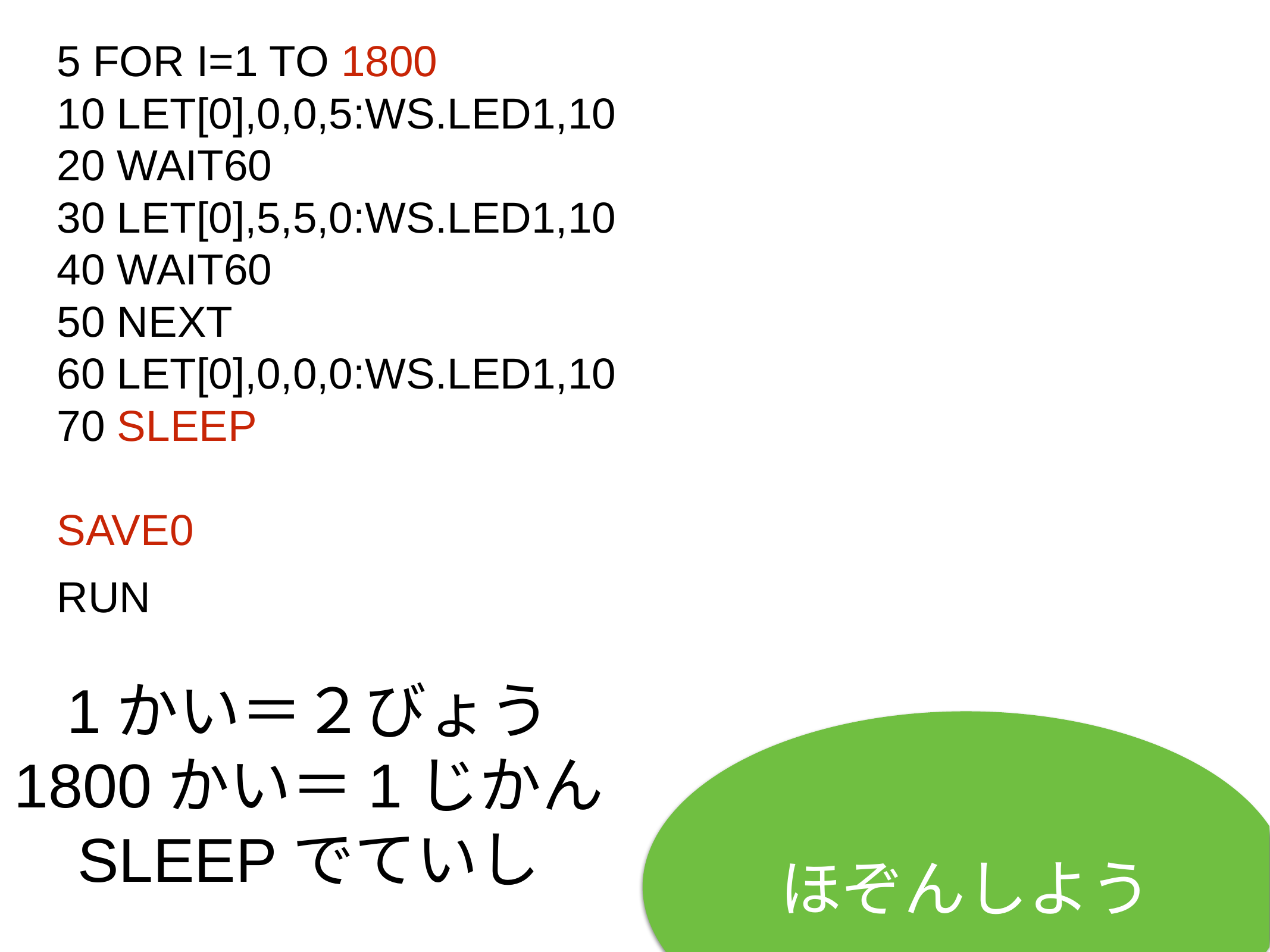

5 FOR I=1 TO 1800
10 LET[0],0,0,5:WS.LED1,10
20 WAIT60
30 LET[0],5,5,0:WS.LED1,10
40 WAIT60
50 NEXT
60 LET[0],0,0,0:WS.LED1,10
70 SLEEP

SAVE0
RUN
# 1かい＝２びょう
1800かい＝1じかん
SLEEPでていし
ほぞんしよう